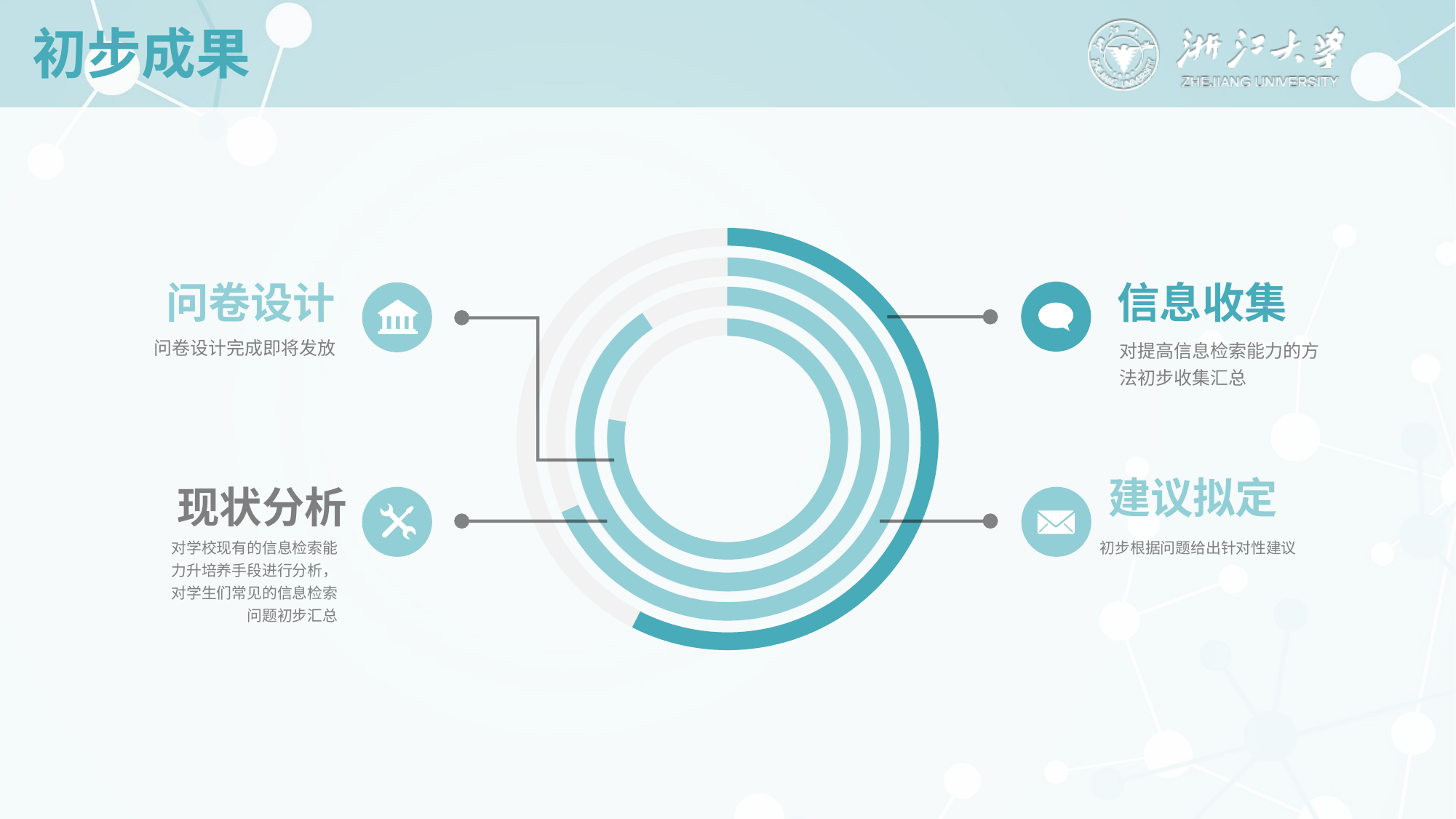

# 初步成果

信息收集

问卷设计
问卷设计完成即将发放

对提高信息检索能力的方法初步收集汇总
建议拟定
现状分析

对学校现有的信息检索能
力升培养手段进行分析，
对学生们常见的信息检索
问题初步汇总
初步根据问题给出针对性建议